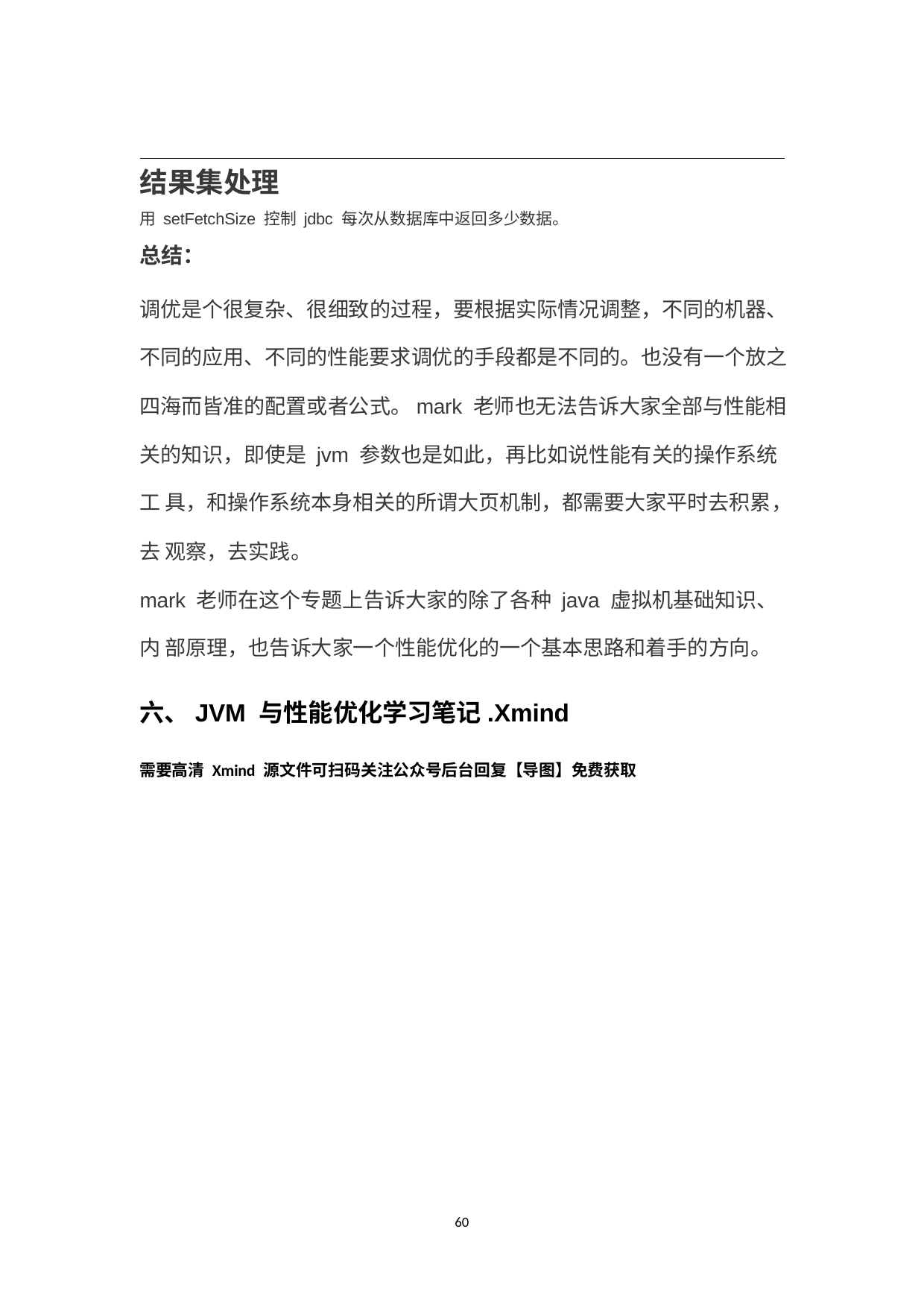

结果集处理
用 setFetchSize 控制 jdbc 每次从数据库中返回多少数据。
总结：
调优是个很复杂、很细致的过程，要根据实际情况调整，不同的机器、 不同的应用、不同的性能要求调优的手段都是不同的。也没有一个放之 四海而皆准的配置或者公式。mark 老师也无法告诉大家全部与性能相 关的知识，即使是 jvm 参数也是如此，再比如说性能有关的操作系统工 具，和操作系统本身相关的所谓大页机制，都需要大家平时去积累，去 观察，去实践。
mark 老师在这个专题上告诉大家的除了各种java 虚拟机基础知识、内 部原理，也告诉大家一个性能优化的一个基本思路和着手的方向。

六、JVM 与性能优化学习笔记.Xmind

需要高清 Xmind 源文件可扫码关注公众号后台回复【导图】免费获取

60